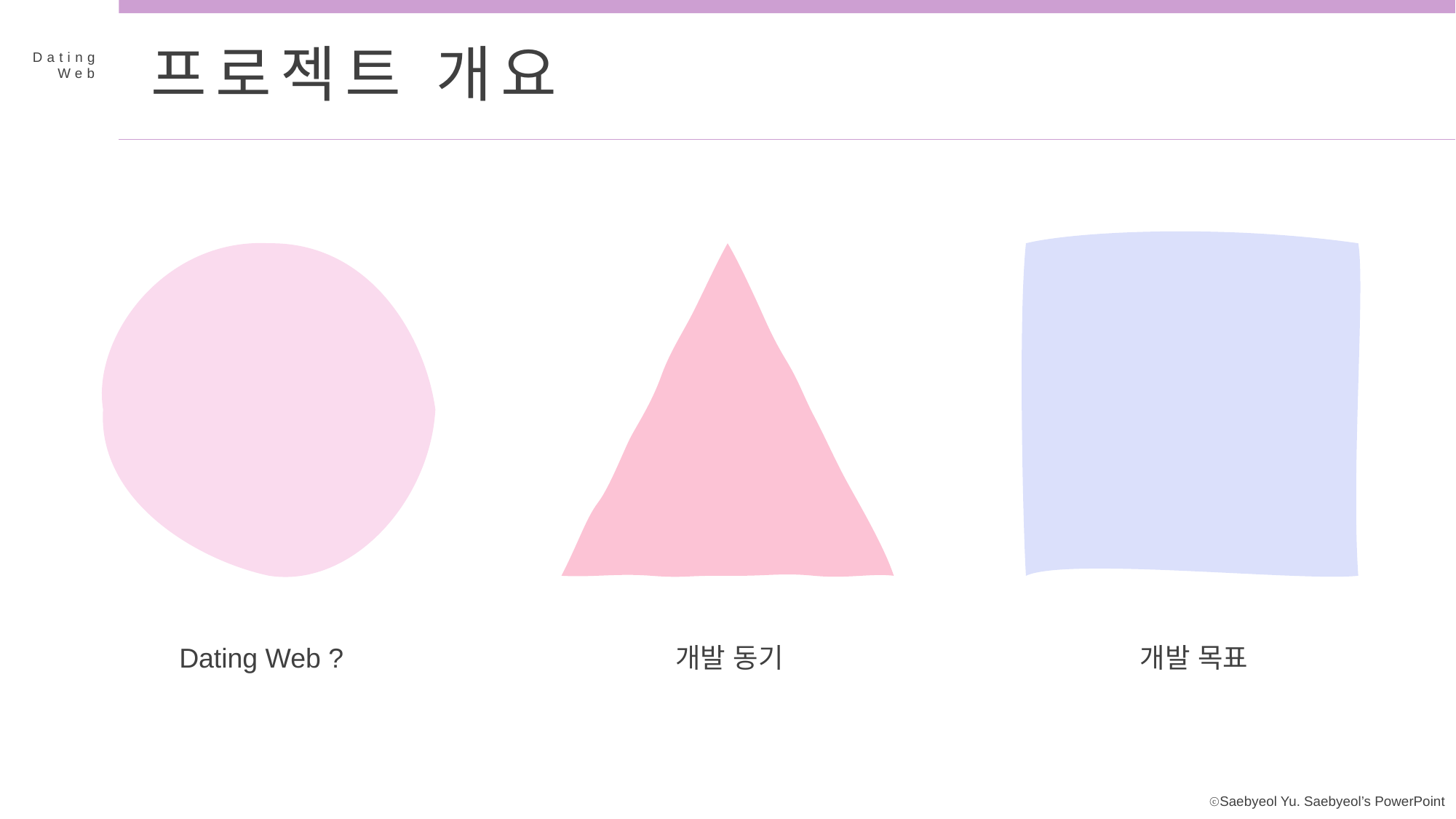

프로젝트 개요
Dating
   Web

Dating Web ?
개발 동기
개발 목표